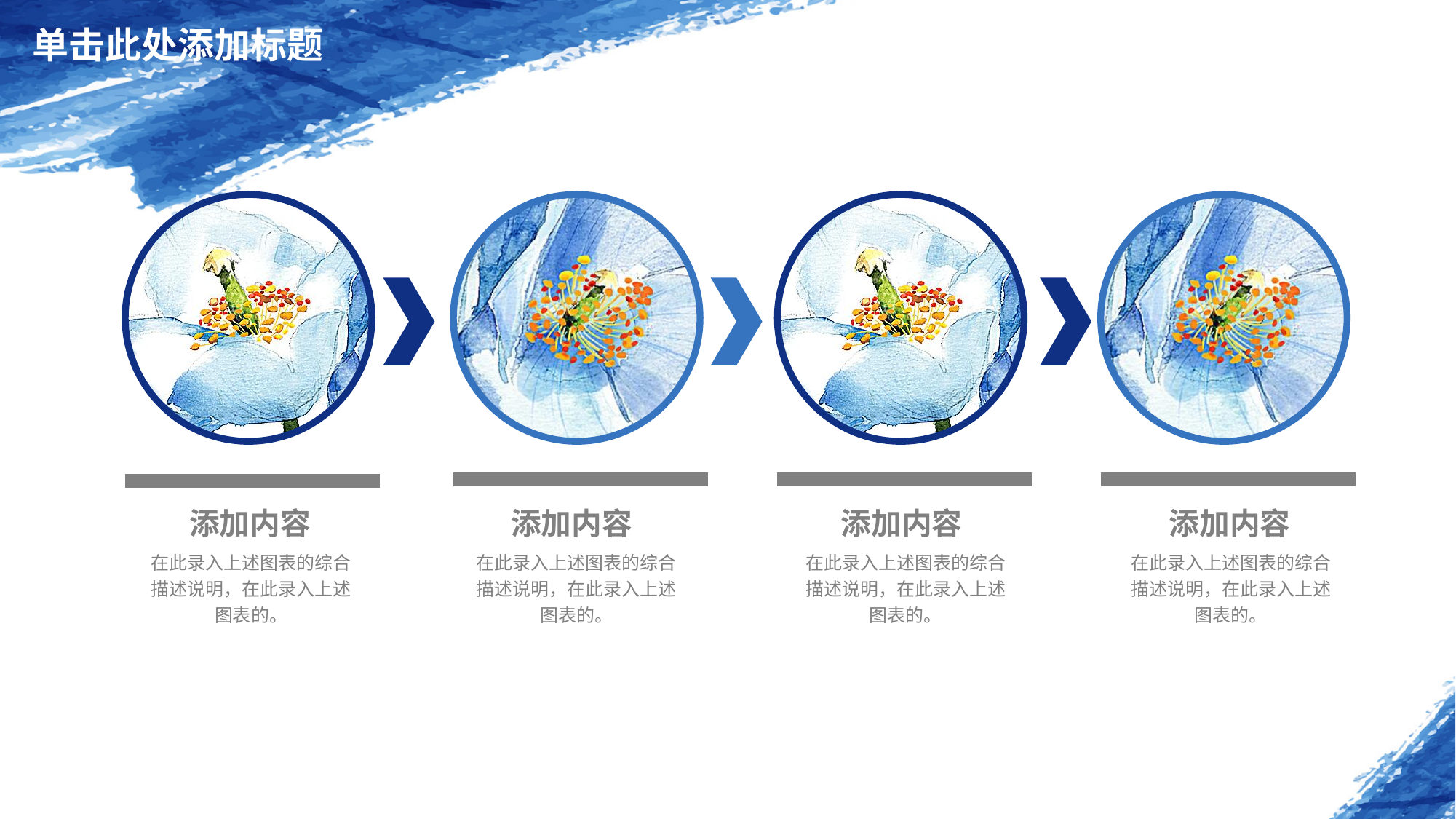

# 单击此处添加标题

添加内容
在此录入上述图表的综合描述说明，在此录入上述图表的。
添加内容
在此录入上述图表的综合描述说明，在此录入上述图表的。
添加内容
在此录入上述图表的综合描述说明，在此录入上述图表的。
添加内容
在此录入上述图表的综合描述说明，在此录入上述图表的。